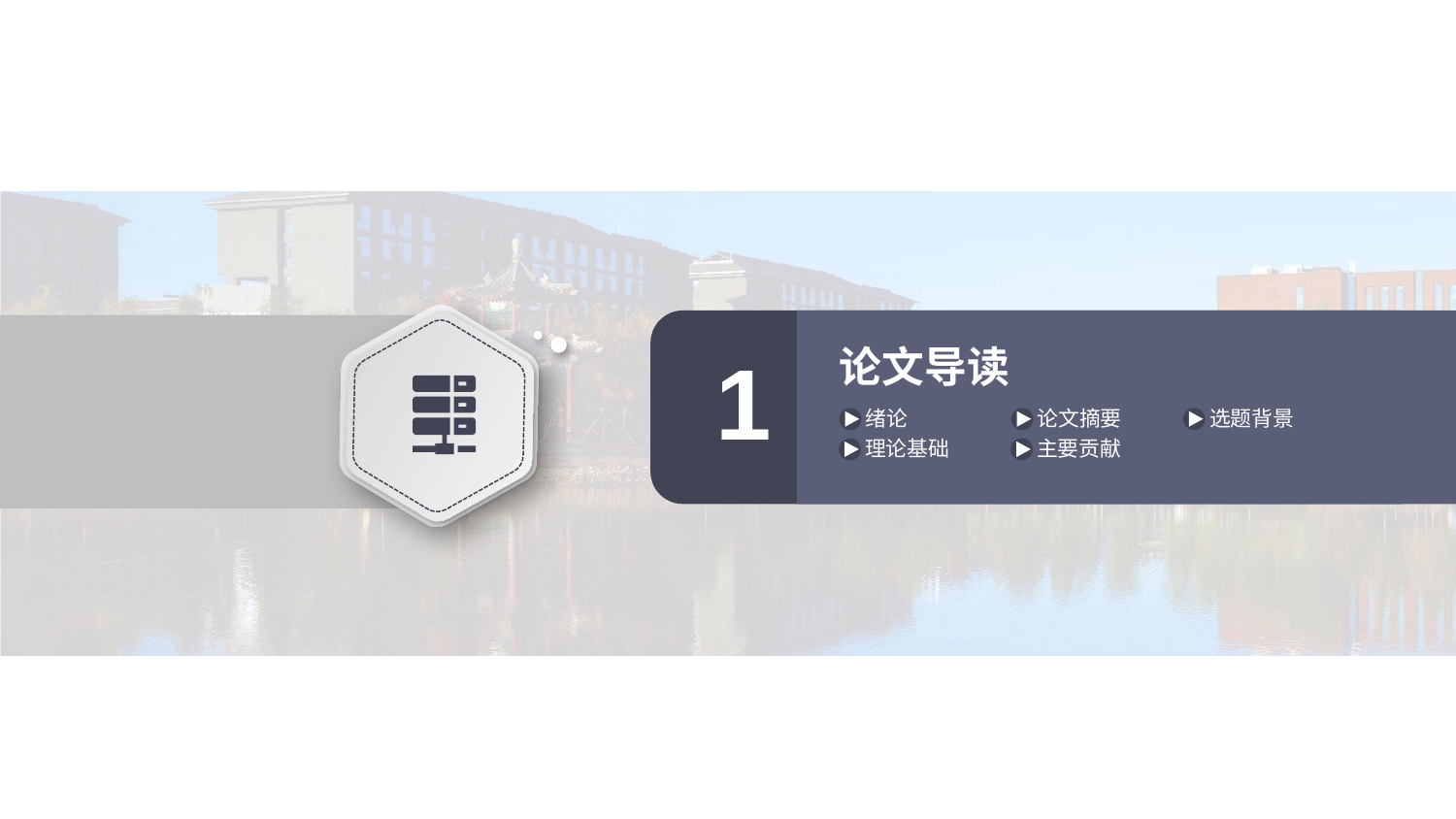

1
论文导读

选题背景

绪论

论文摘要

主要贡献

理论基础